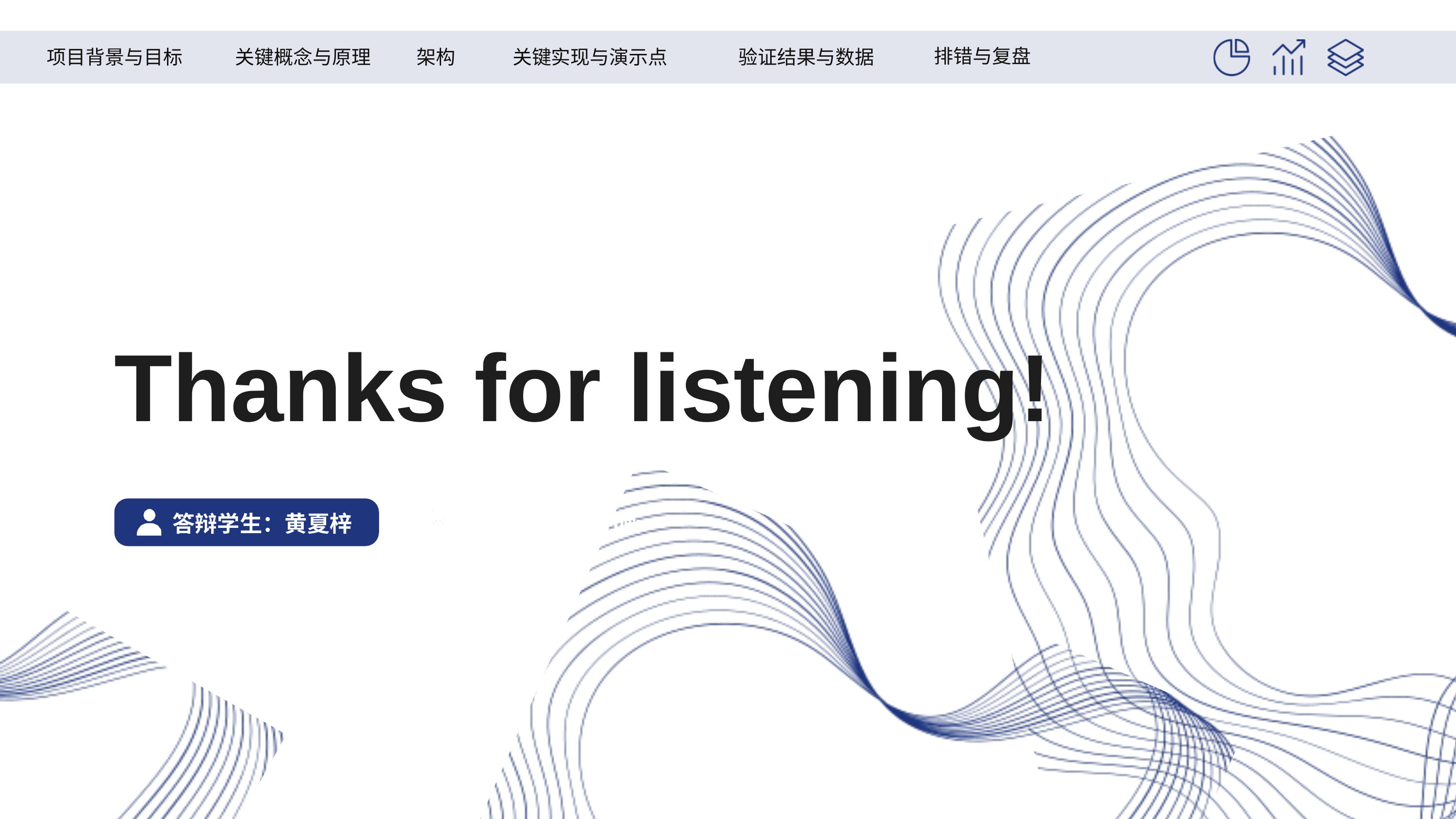

排错与复盘
项目背景与目标
关键概念与原理
关键实现与演示点
验证结果与数据
架构

Thanks for listening!

指导老师：李小画
答辩学生：黄夏梓